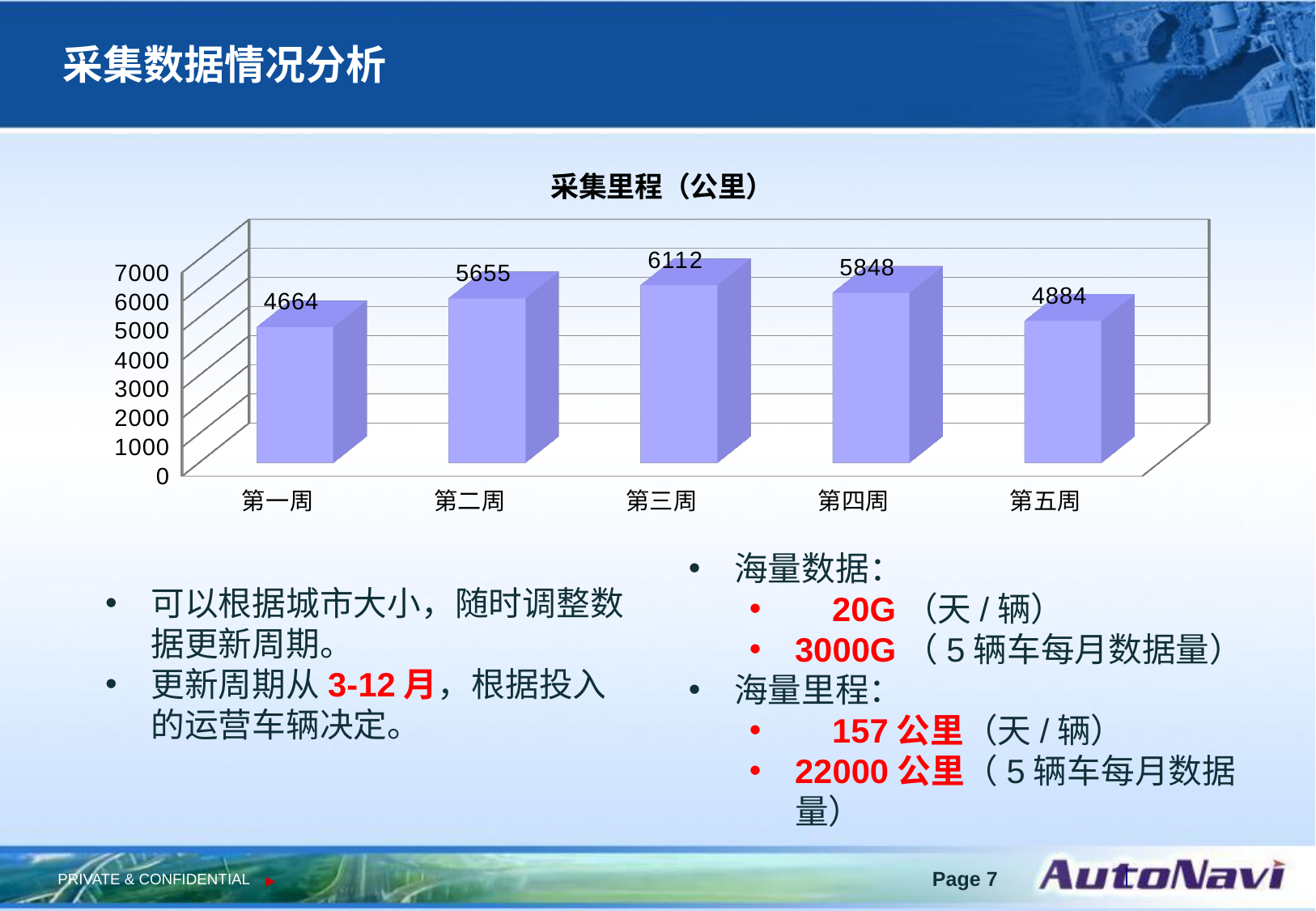

采集数据情况分析

[unsupported chart]

海量数据：
    20G（天/辆）
3000G（5辆车每月数据量）
海量里程：
    157公里（天/辆）
22000公里（5辆车每月数据量）
可以根据城市大小，随时调整数据更新周期。
更新周期从3-12月，根据投入的运营车辆决定。